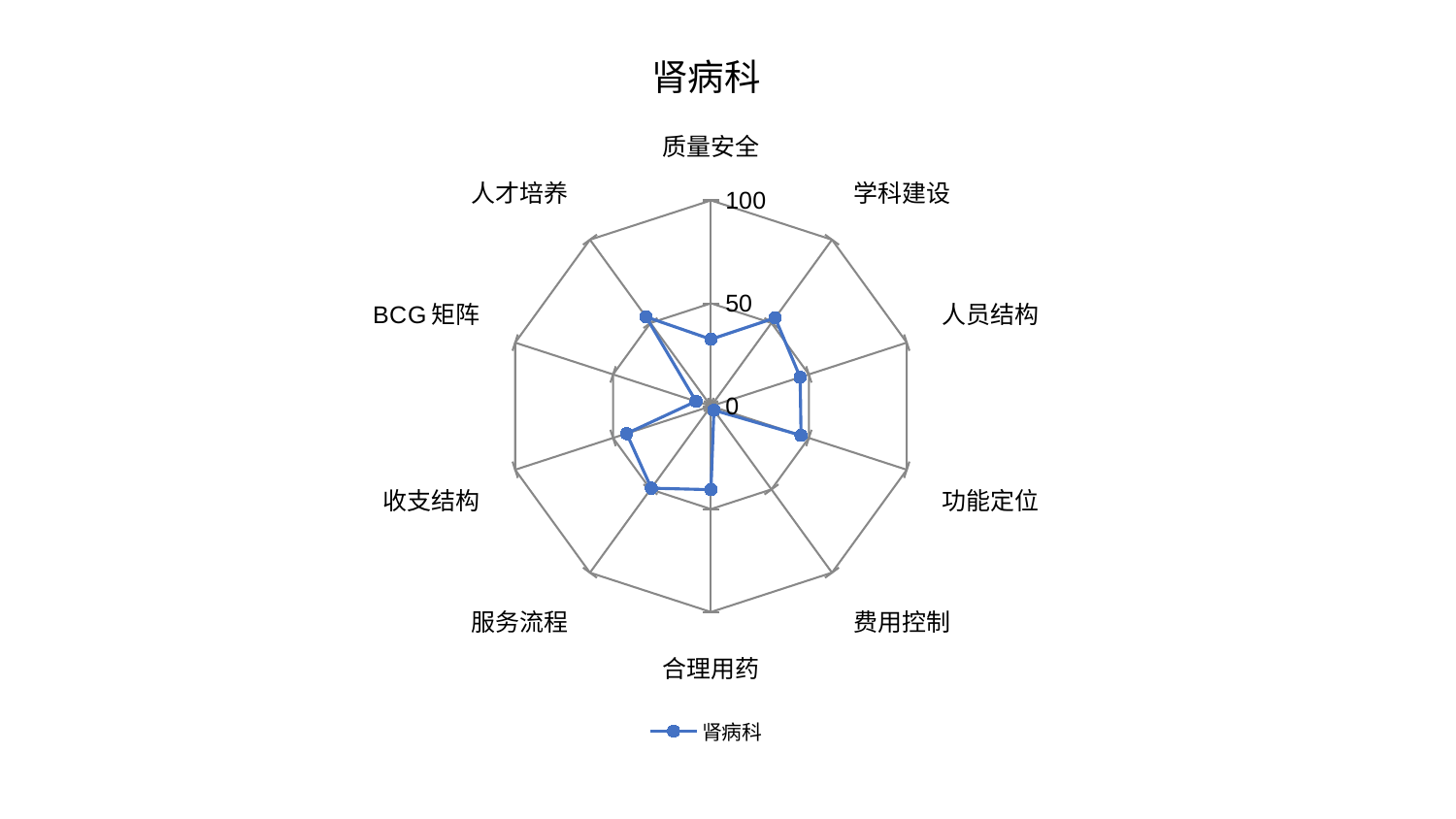

### Chart: 肾病科

| Category | 肾病科 |
|---|---|
| 质量安全 | 32.496925151285176 |
| 学科建设 | 53.03508656917459 |
| 人员结构 | 45.55561377577906 |
| 功能定位 | 46.00023108312023 |
| 费用控制 | 2.442033994223582 |
| 合理用药 | 40.57128136160143 |
| 服务流程 | 49.26007009821181 |
| 收支结构 | 43.06097378745656 |
| BCG矩阵 | 7.655641895369095 |
| 人才培养 | 53.68162225324706 |
127